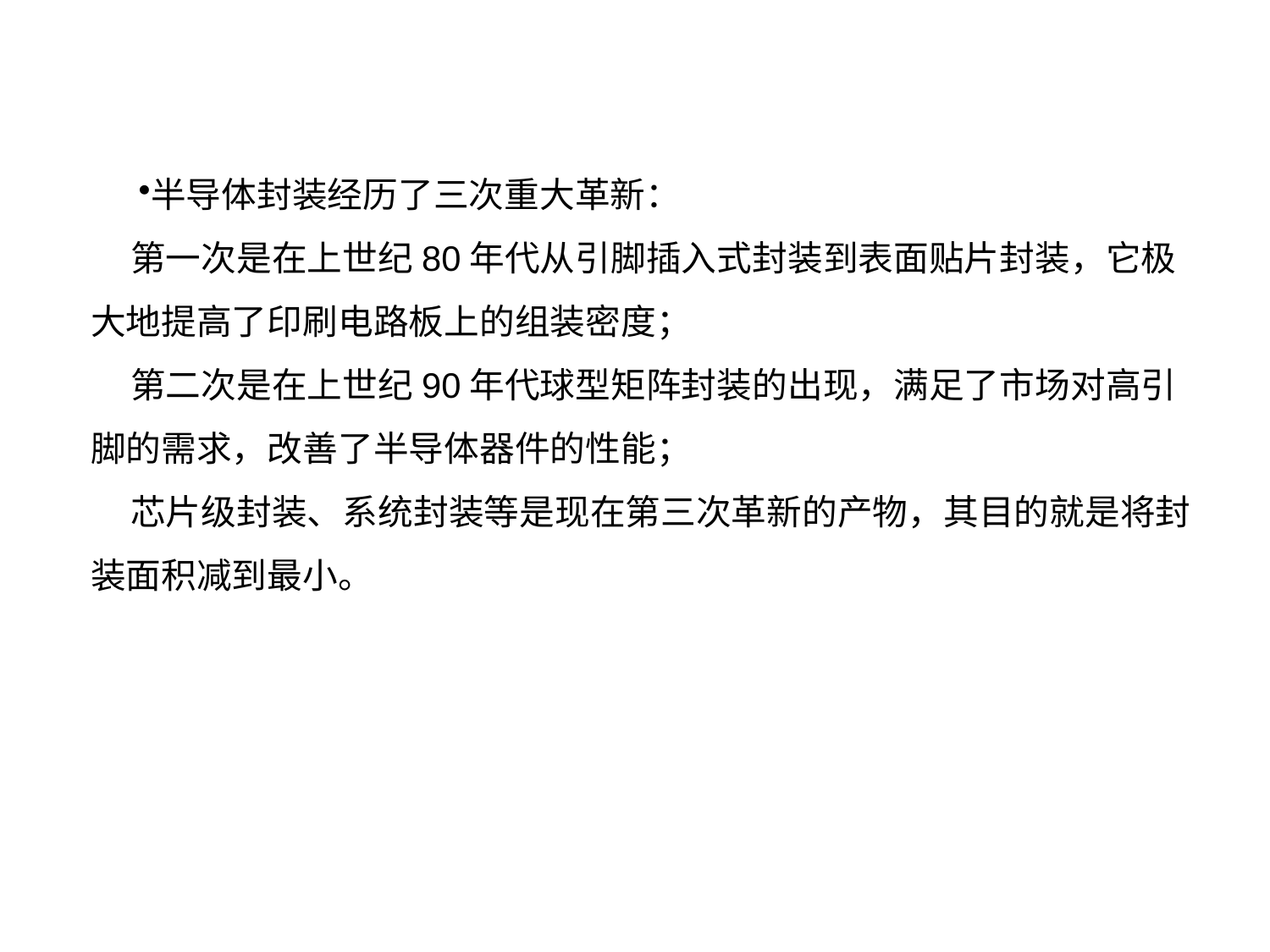

半导体封装经历了三次重大革新：
    第一次是在上世纪80年代从引脚插入式封装到表面贴片封装，它极大地提高了印刷电路板上的组装密度；
    第二次是在上世纪90年代球型矩阵封装的出现，满足了市场对高引脚的需求，改善了半导体器件的性能；
    芯片级封装、系统封装等是现在第三次革新的产物，其目的就是将封装面积减到最小。